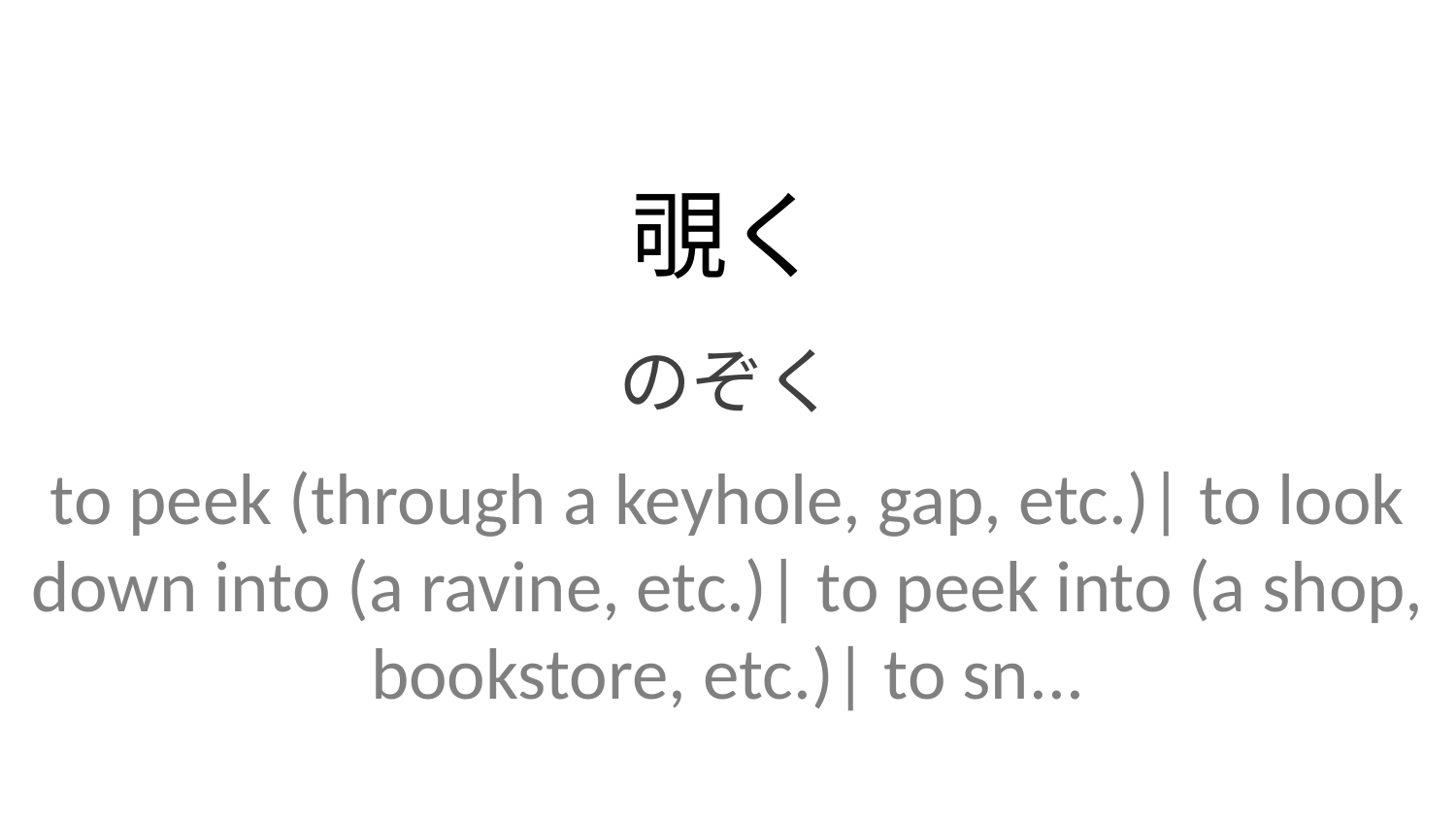

覗く

のぞく
to peek (through a keyhole, gap, etc.)| to look down into (a ravine, etc.)| to peek into (a shop, bookstore, etc.)| to sn...